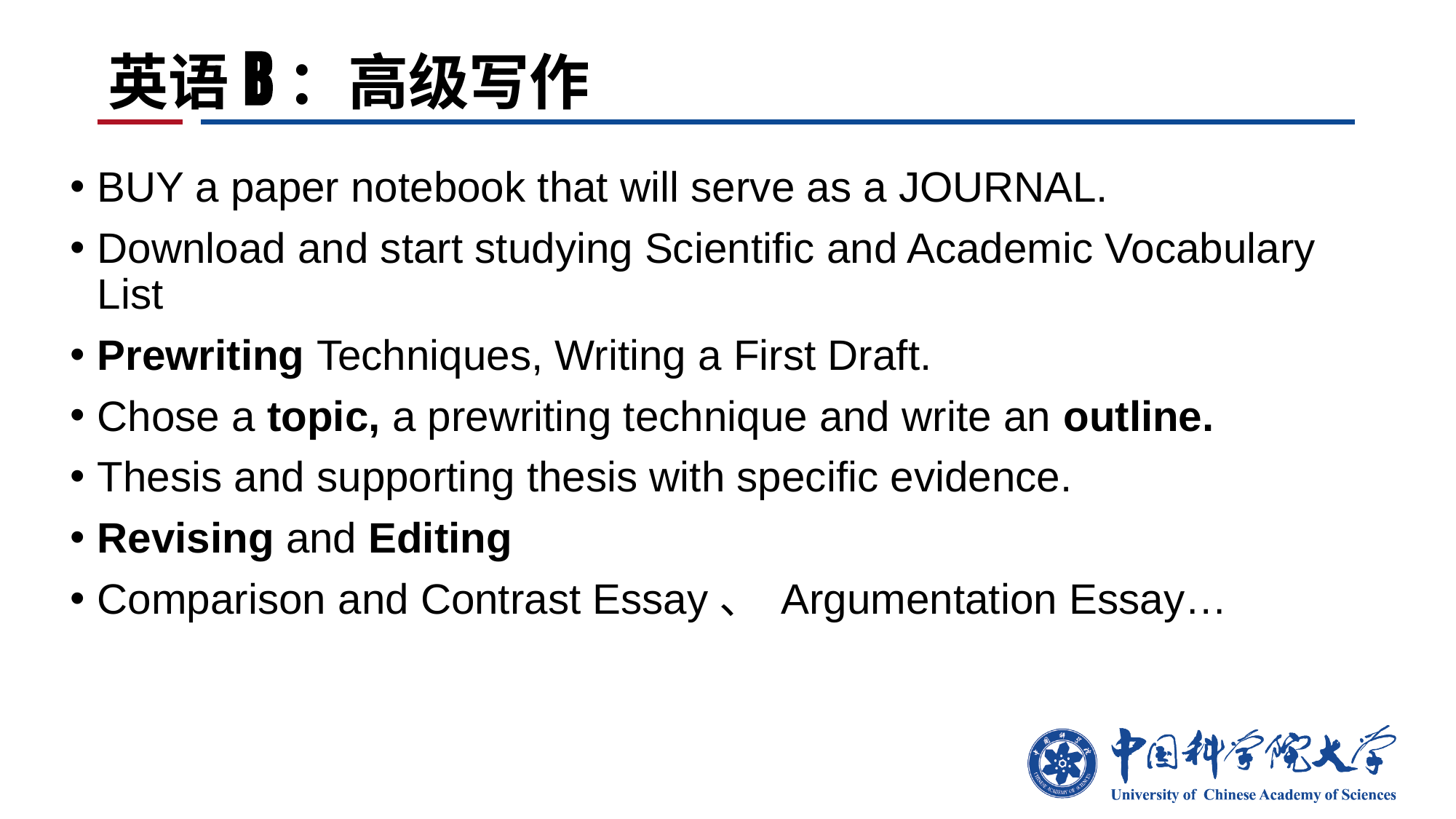

# 英语B：高级写作
BUY a paper notebook that will serve as a JOURNAL.
Download and start studying Scientific and Academic Vocabulary List
Prewriting Techniques, Writing a First Draft.
Chose a topic, a prewriting technique and write an outline.
Thesis and supporting thesis with specific evidence.
Revising and Editing
Comparison and Contrast Essay、 Argumentation Essay…